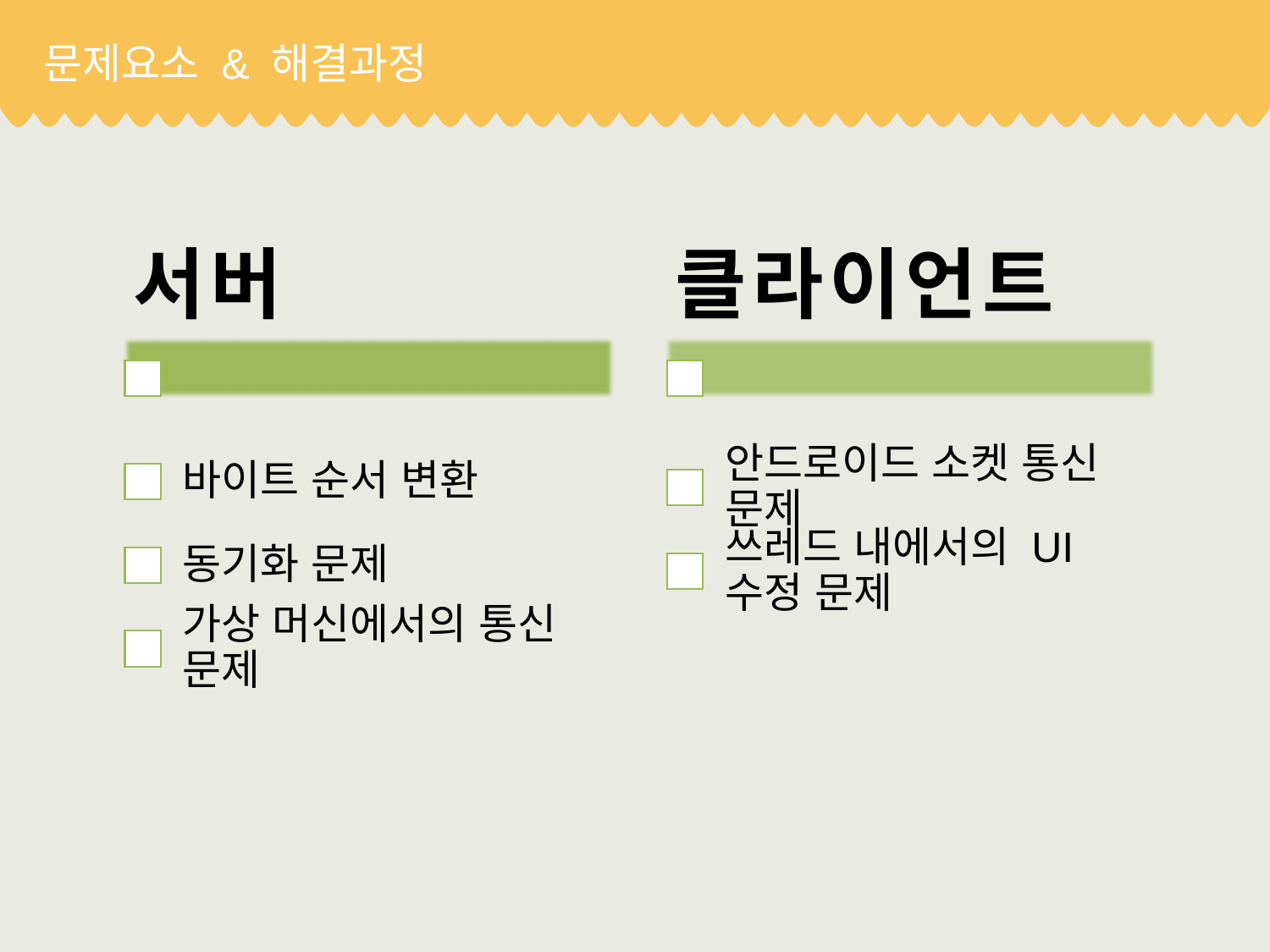

# 문제요소 & 해결과정

서버
클라이언트

바이트 순서 변환
안드로이드 소켓 통신 문제

동기화 문제
쓰레드 내에서의 UI 수정 문제

가상 머신에서의 통신 문제